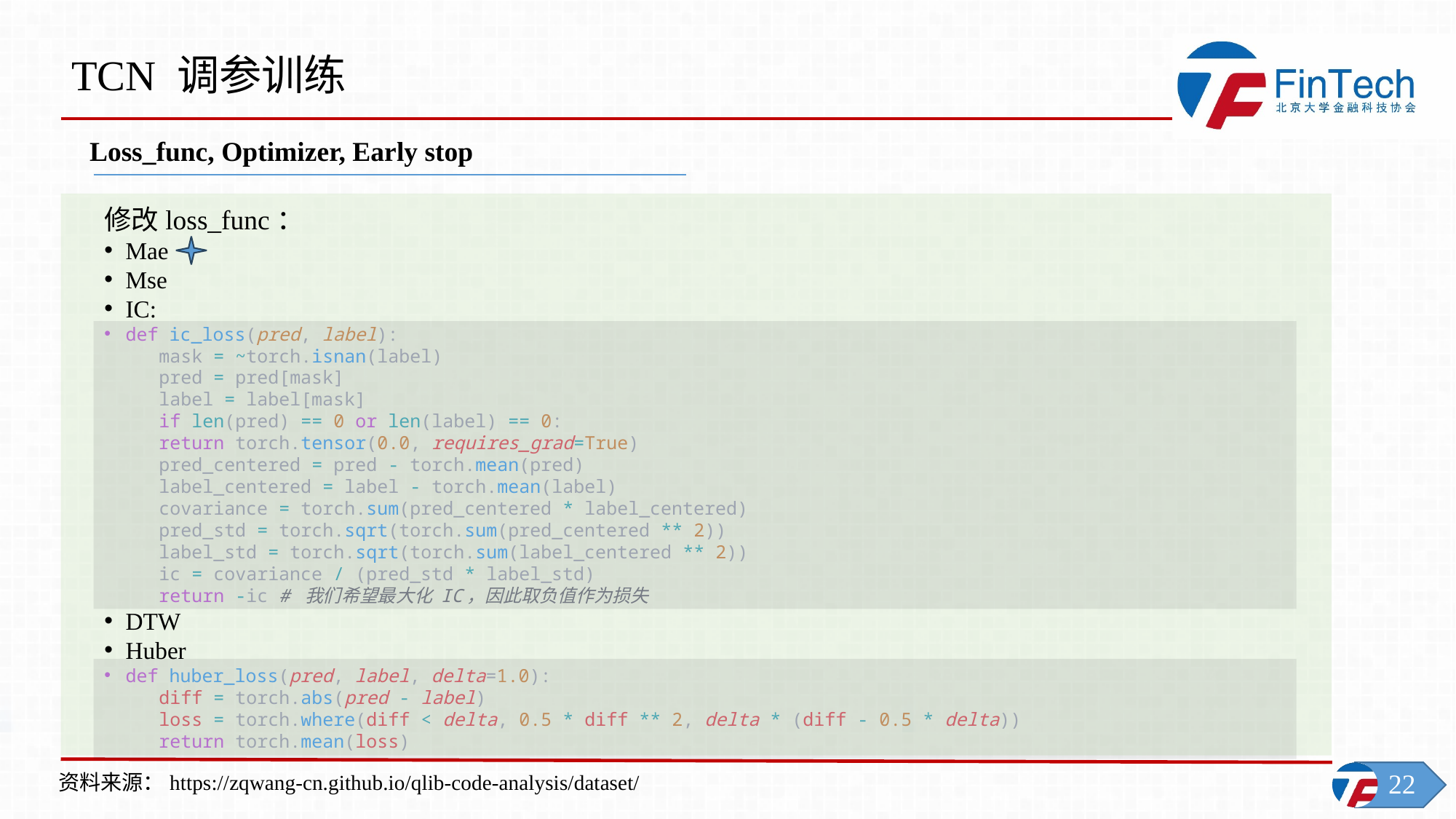

TCN 调参训练
Loss_func, Optimizer, Early stop

修改loss_func：
Mae
Mse
IC:
def ic_loss(pred, label):
mask = ~torch.isnan(label)
pred = pred[mask]
label = label[mask]
if len(pred) == 0 or len(label) == 0:
return torch.tensor(0.0, requires_grad=True)
pred_centered = pred - torch.mean(pred)
label_centered = label - torch.mean(label)
covariance = torch.sum(pred_centered * label_centered)
pred_std = torch.sqrt(torch.sum(pred_centered ** 2))
label_std = torch.sqrt(torch.sum(label_centered ** 2))
ic = covariance / (pred_std * label_std)
return -ic # 我们希望最大化 IC，因此取负值作为损失
DTW
Huber
def huber_loss(pred, label, delta=1.0):
diff = torch.abs(pred - label)
loss = torch.where(diff < delta, 0.5 * diff ** 2, delta * (diff - 0.5 * delta))
return torch.mean(loss)

资料来源：https://zqwang-cn.github.io/qlib-code-analysis/dataset/